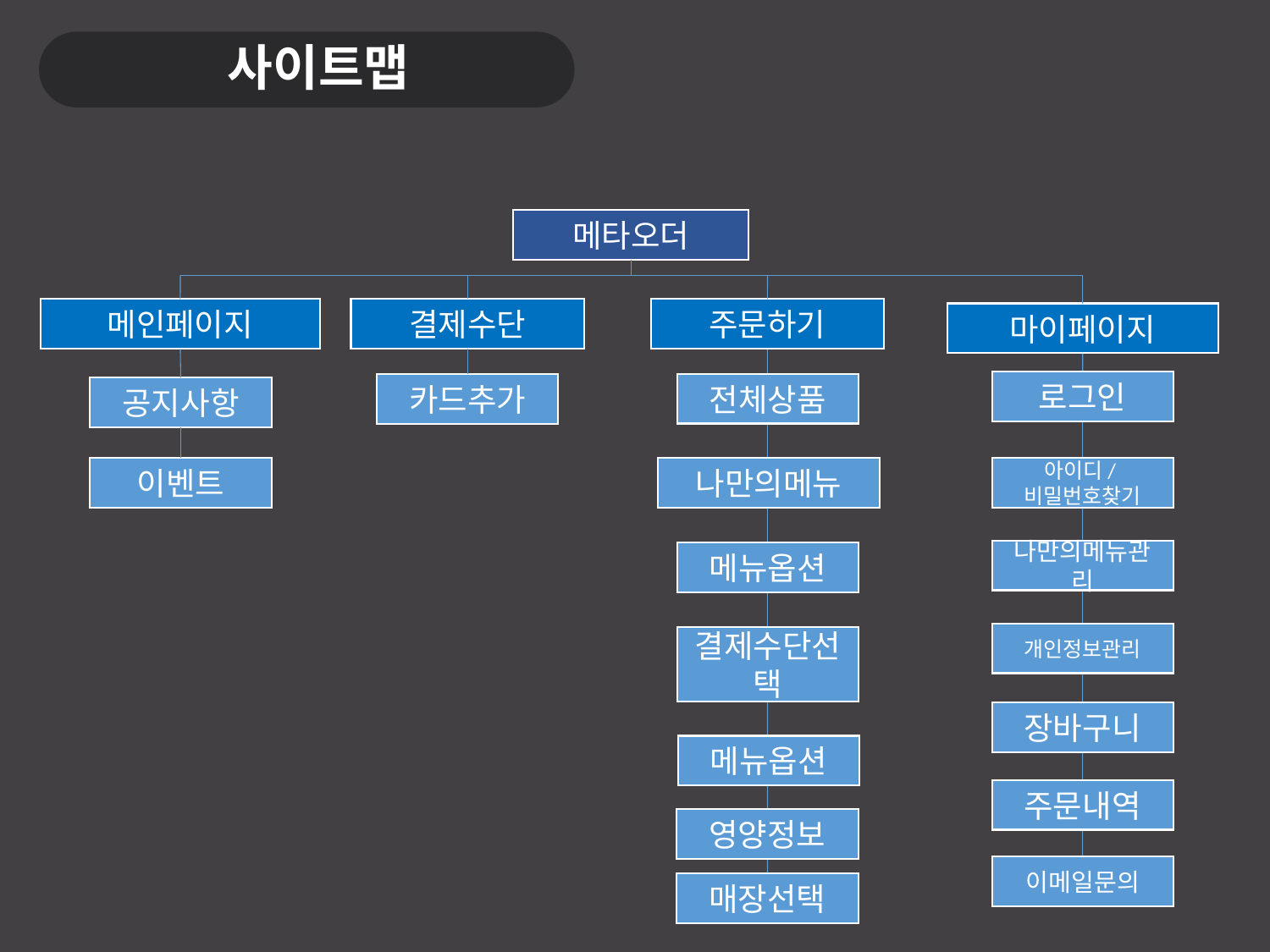

사이트맵
메타오더
주문하기
메인페이지
결제수단
마이페이지
로그인
전체상품
카드추가
공지사항
아이디/비밀번호찾기
이벤트
나만의메뉴
나만의메뉴관리
메뉴옵션
개인정보관리
결제수단선택
장바구니
메뉴옵션
주문내역
영양정보
이메일문의
매장선택